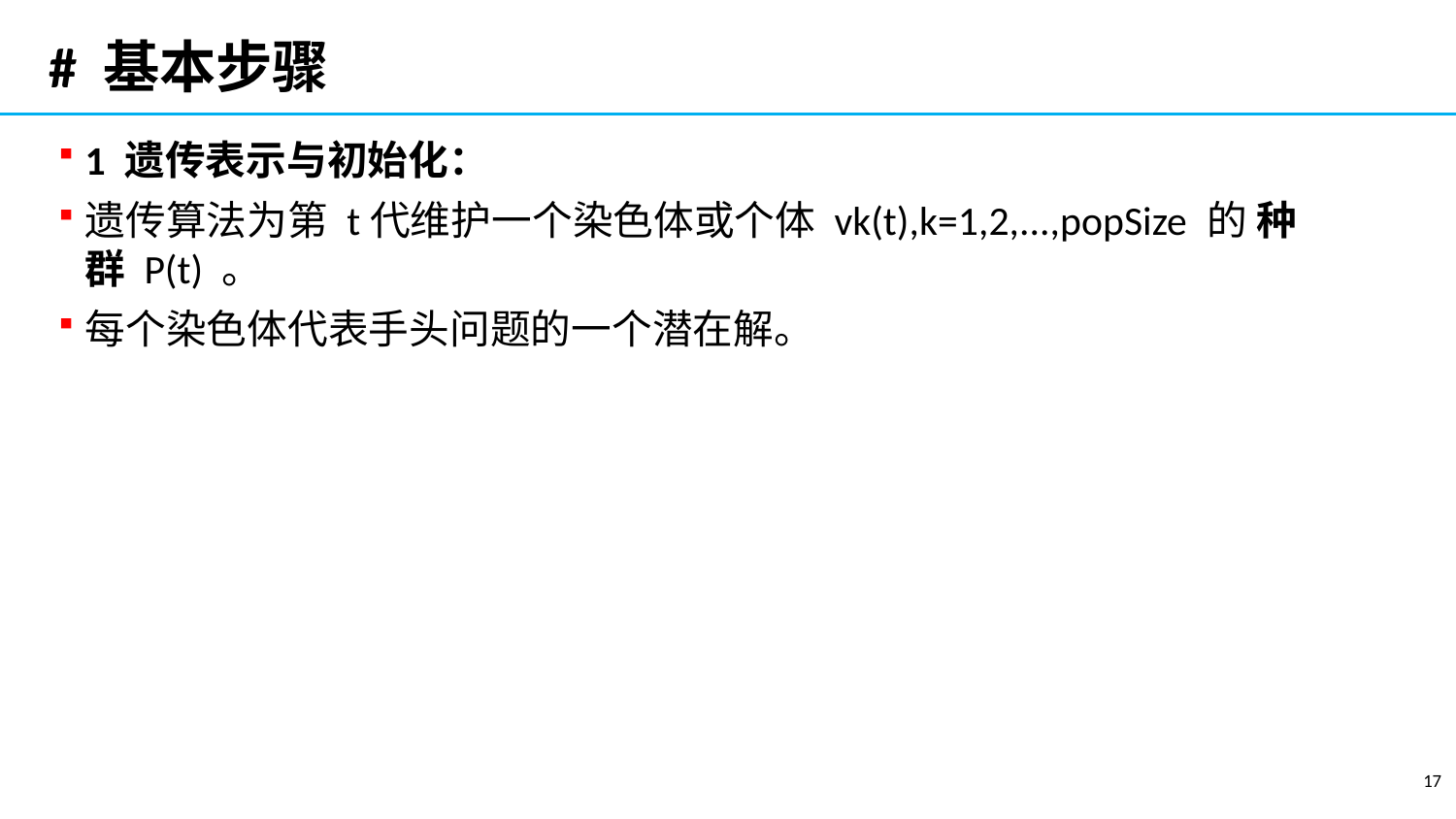

# # 基本步骤

1 遗传表示与初始化：
遗传算法为第 t代维护一个染色体或个体 vk(t),k=1,2,...,popSize 的 种群 P(t) 。
每个染色体代表手头问题的一个潜在解。
17